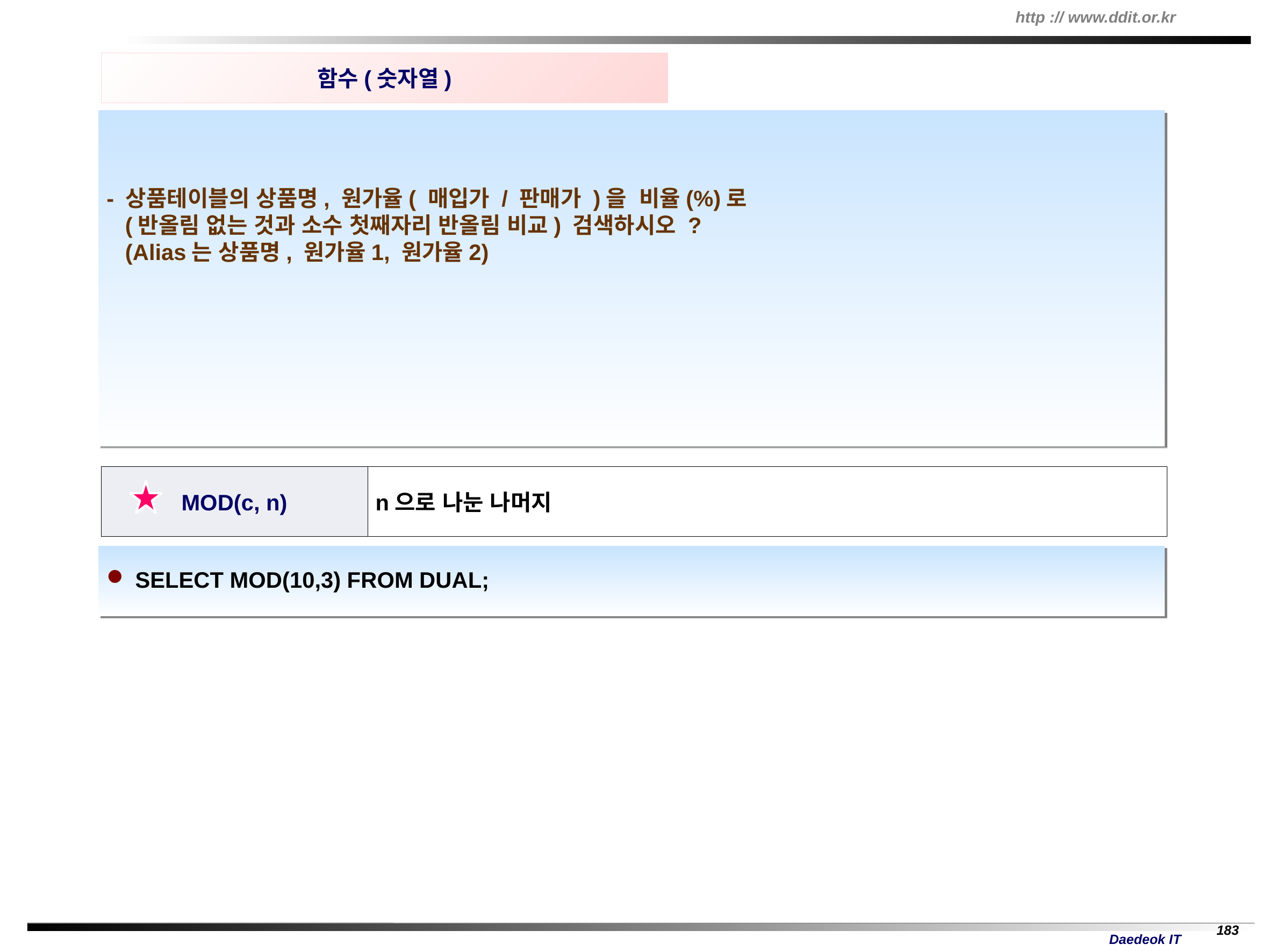

함수(숫자열)
- 상품테이블의 상품명, 원가율( 매입가 / 판매가 )을  비율(%)로
   (반올림 없는 것과 소수 첫째자리 반올림 비교) 검색하시오 ?
   (Alias는 상품명, 원가율1, 원가율2)

MOD(c, n)
n으로 나눈 나머지

 SELECT MOD(10,3) FROM DUAL;